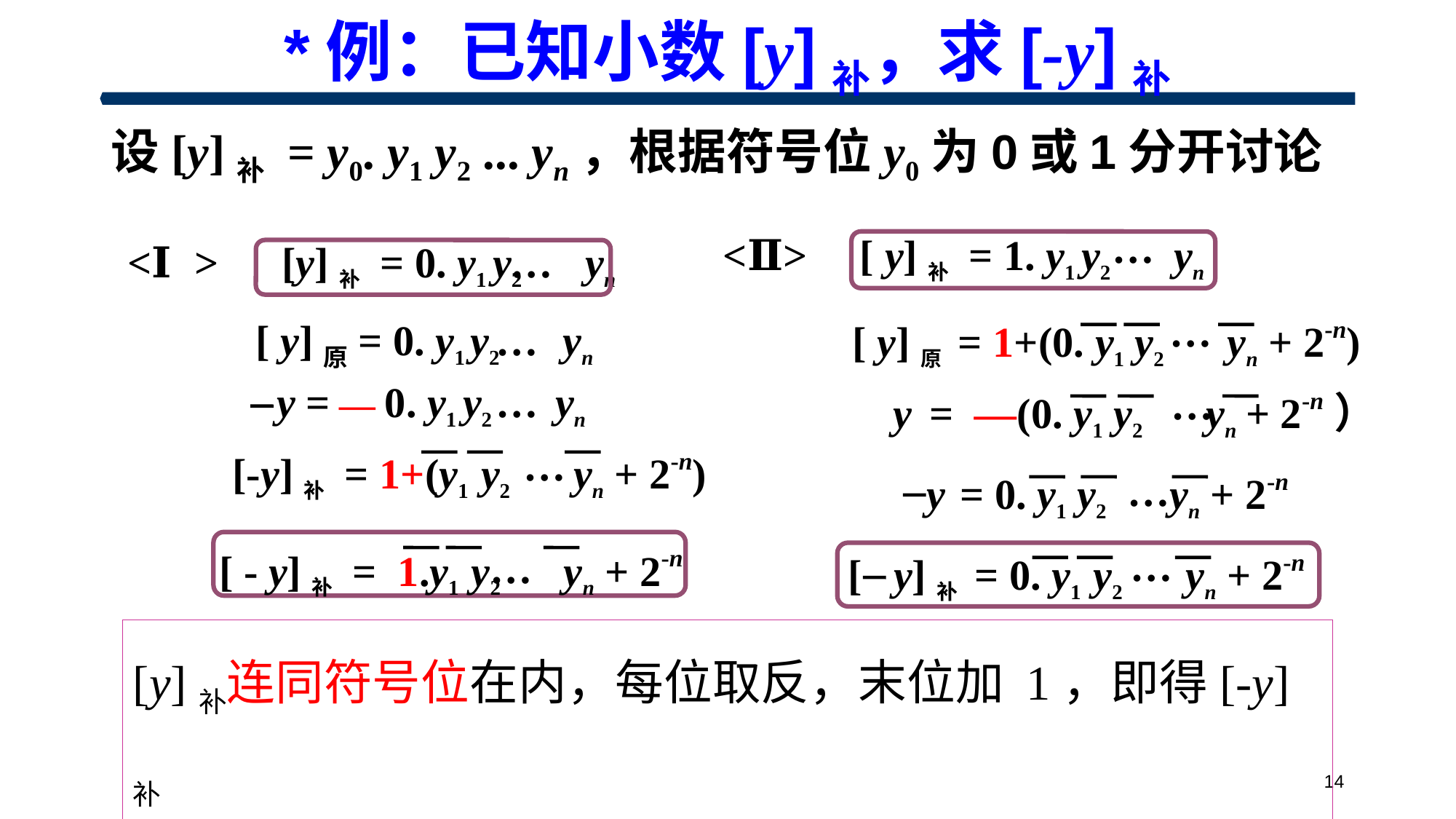

# *例：已知小数[y]补，求[-y]补
设[y]补 = y0. y1 y2 ... yn，根据符号位y0为0或1分开讨论
…
<Ⅱ>     [ y]补 = 1. y1 y2      yn
     <Ⅰ>      [y]补 = 0. y1 y2      yn
…

…
[ y]原  = 1+(0. y1  y2      yn + 2-n)

[ y]原= 0. y1 y2      yn
…
y = — 0. y1 y2      yn
…

…
   y   =  —(0. y1  y2      yn + 2-n）

…
[-y]补 = 1+(y1  y2      yn + 2-n)

…
   y  = 0. y1  y2      yn + 2-n

…
[   y]补  = 0. y1  y2      yn + 2-n

…
[ - y]补 =  1.y1  y2      yn + 2-n

[y]补连同符号位在内，每位取反，末位加 1，即得[-y]补
观察发现 [-y]补+ [y]补 =2  -> 0 (mod 2)      [-y]补= -[y]补
14